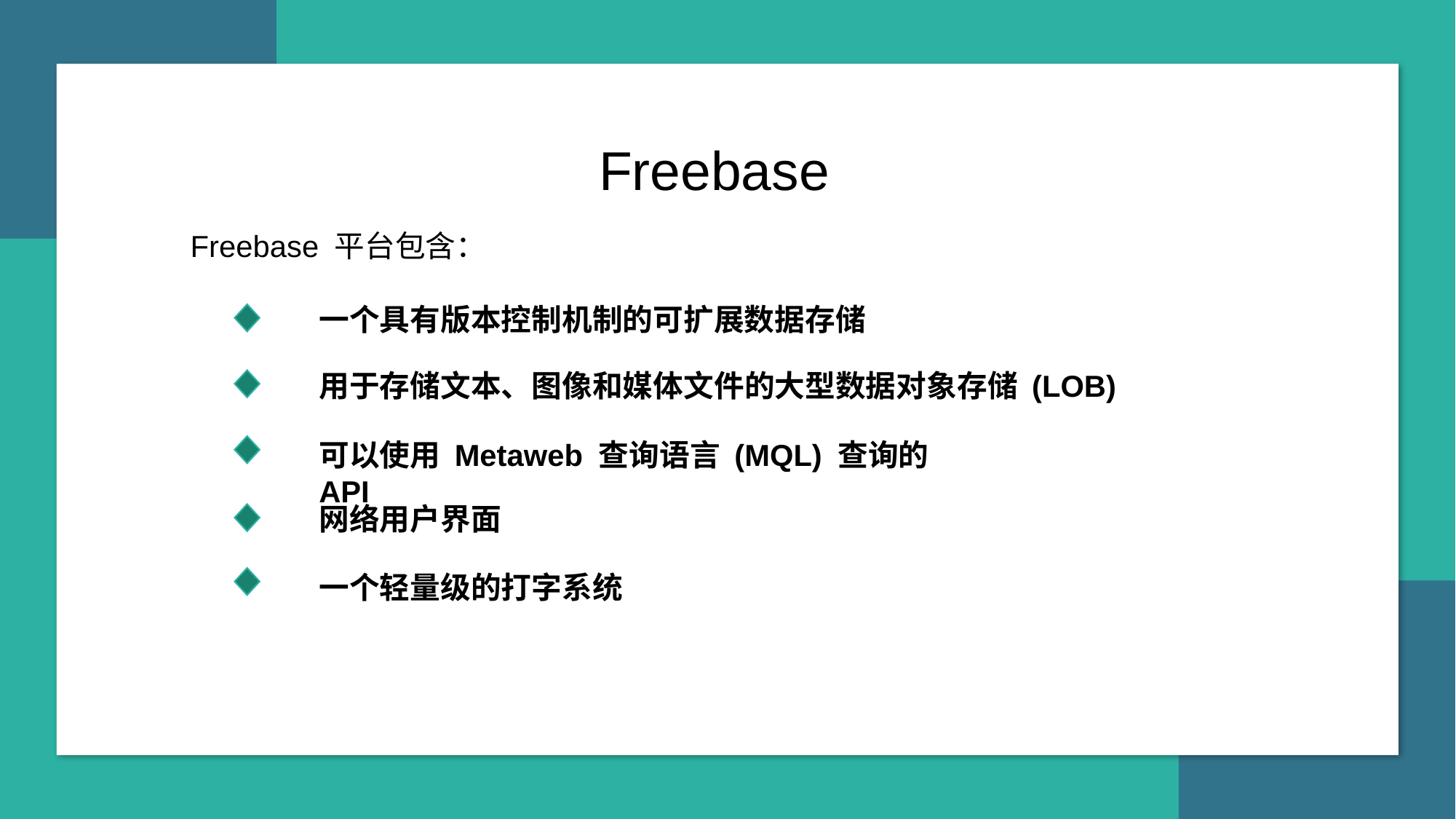

Freebase
 Freebase 平台包含：
一个具有版本控制机制的可扩展数据存储

用于存储文本、图像和媒体文件的大型数据对象存储 (LOB)

可以使用 Metaweb 查询语言 (MQL) 查询的 API

网络用户界面

一个轻量级的打字系统